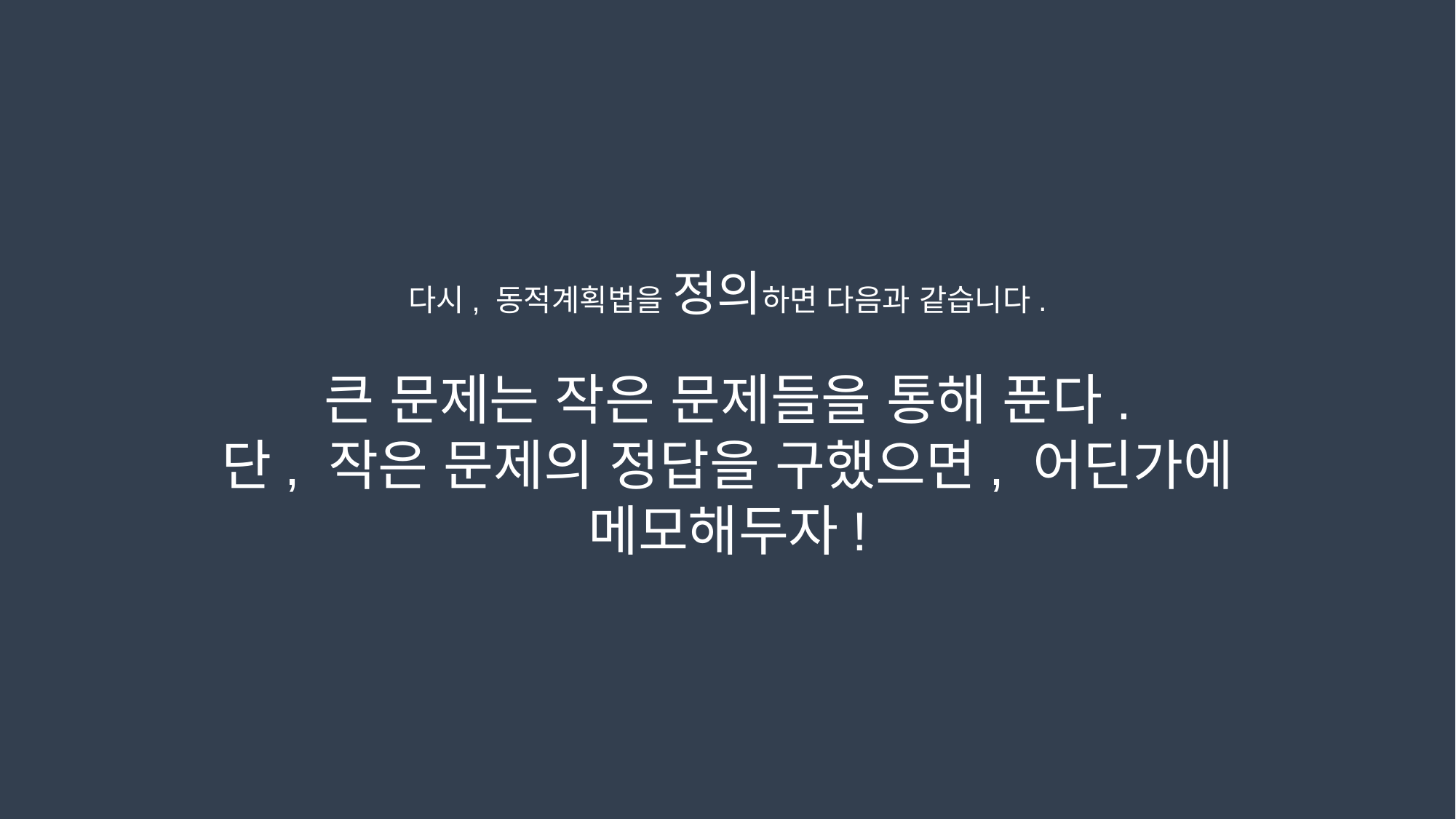

다시, 동적계획법을 정의하면 다음과 같습니다.

큰 문제는 작은 문제들을 통해 푼다.
단, 작은 문제의 정답을 구했으면, 어딘가에 메모해두자!